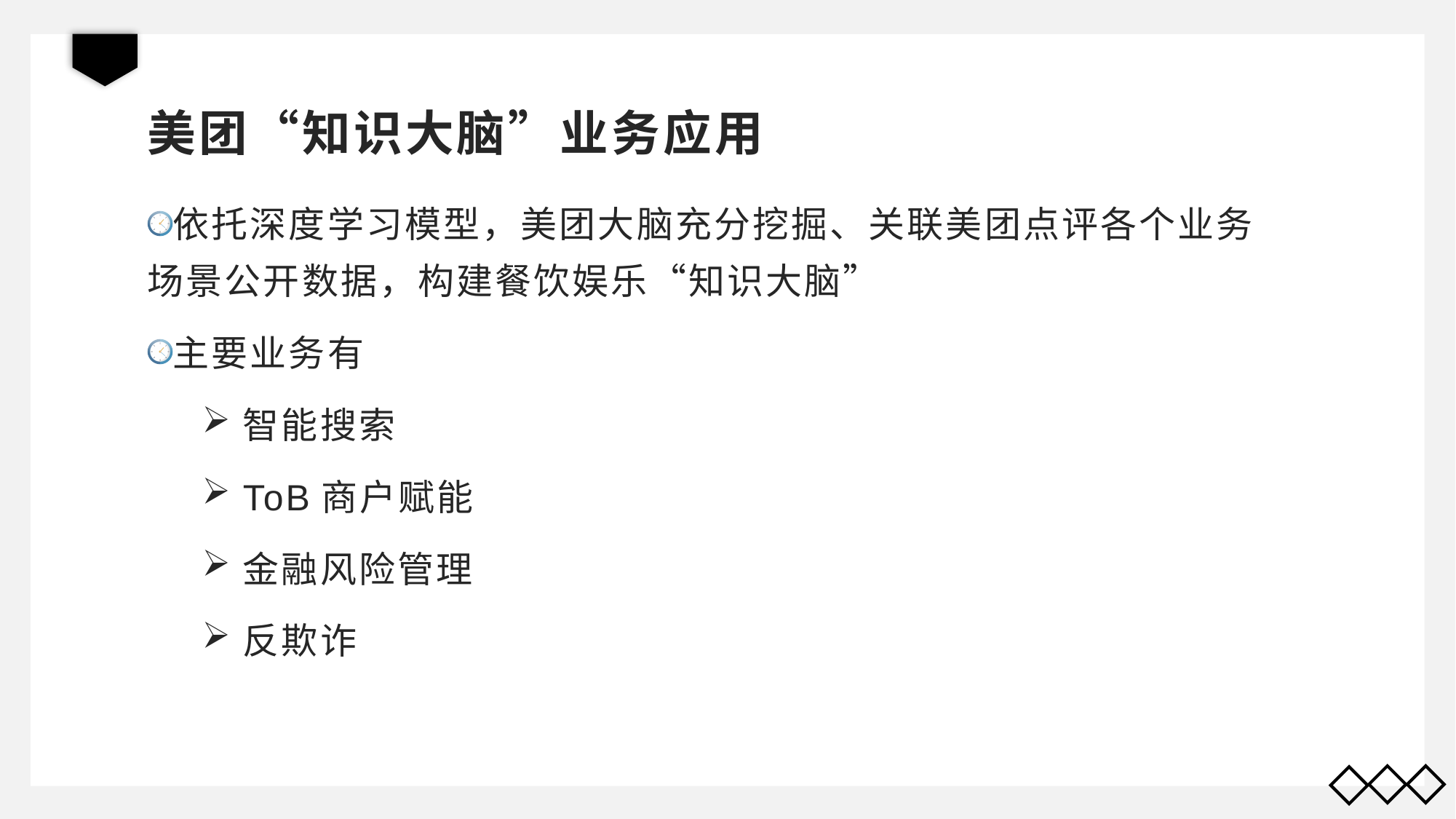

# 美团“知识大脑”业务应用
依托深度学习模型，美团大脑充分挖掘、关联美团点评各个业务场景公开数据，构建餐饮娱乐“知识大脑”
主要业务有
智能搜索
ToB商户赋能
金融风险管理
反欺诈